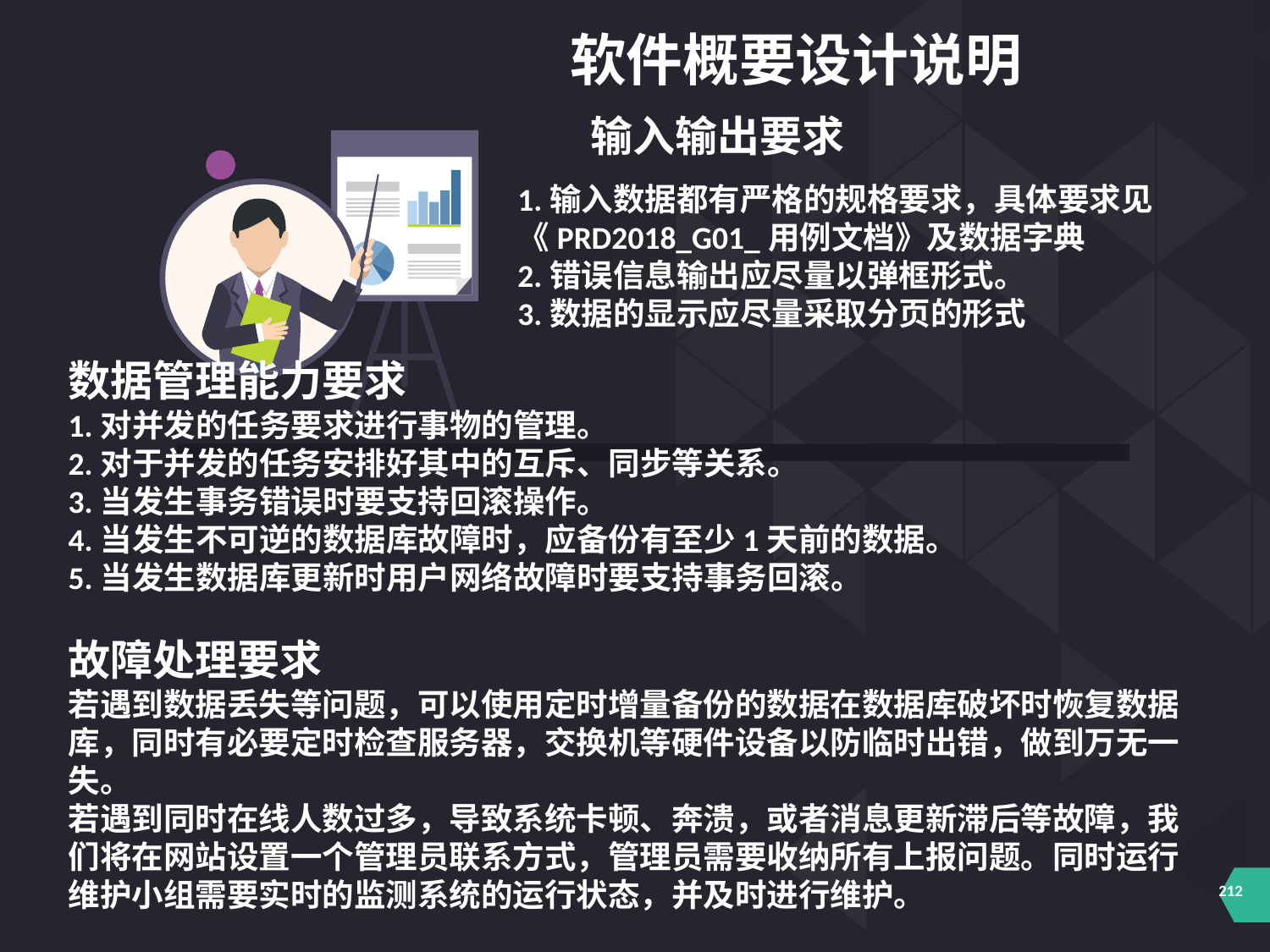

软件概要设计说明
输入输出要求

1.输入数据都有严格的规格要求，具体要求见《PRD2018_G01_用例文档》及数据字典
2.错误信息输出应尽量以弹框形式。
3.数据的显示应尽量采取分页的形式

数据管理能力要求
1.对并发的任务要求进行事物的管理。
2.对于并发的任务安排好其中的互斥、同步等关系。
3.当发生事务错误时要支持回滚操作。
4.当发生不可逆的数据库故障时，应备份有至少1天前的数据。
5.当发生数据库更新时用户网络故障时要支持事务回滚。

故障处理要求
若遇到数据丢失等问题，可以使用定时增量备份的数据在数据库破坏时恢复数据库，同时有必要定时检查服务器，交换机等硬件设备以防临时出错，做到万无一失。
若遇到同时在线人数过多，导致系统卡顿、奔溃，或者消息更新滞后等故障，我们将在网站设置一个管理员联系方式，管理员需要收纳所有上报问题。同时运行维护小组需要实时的监测系统的运行状态，并及时进行维护。